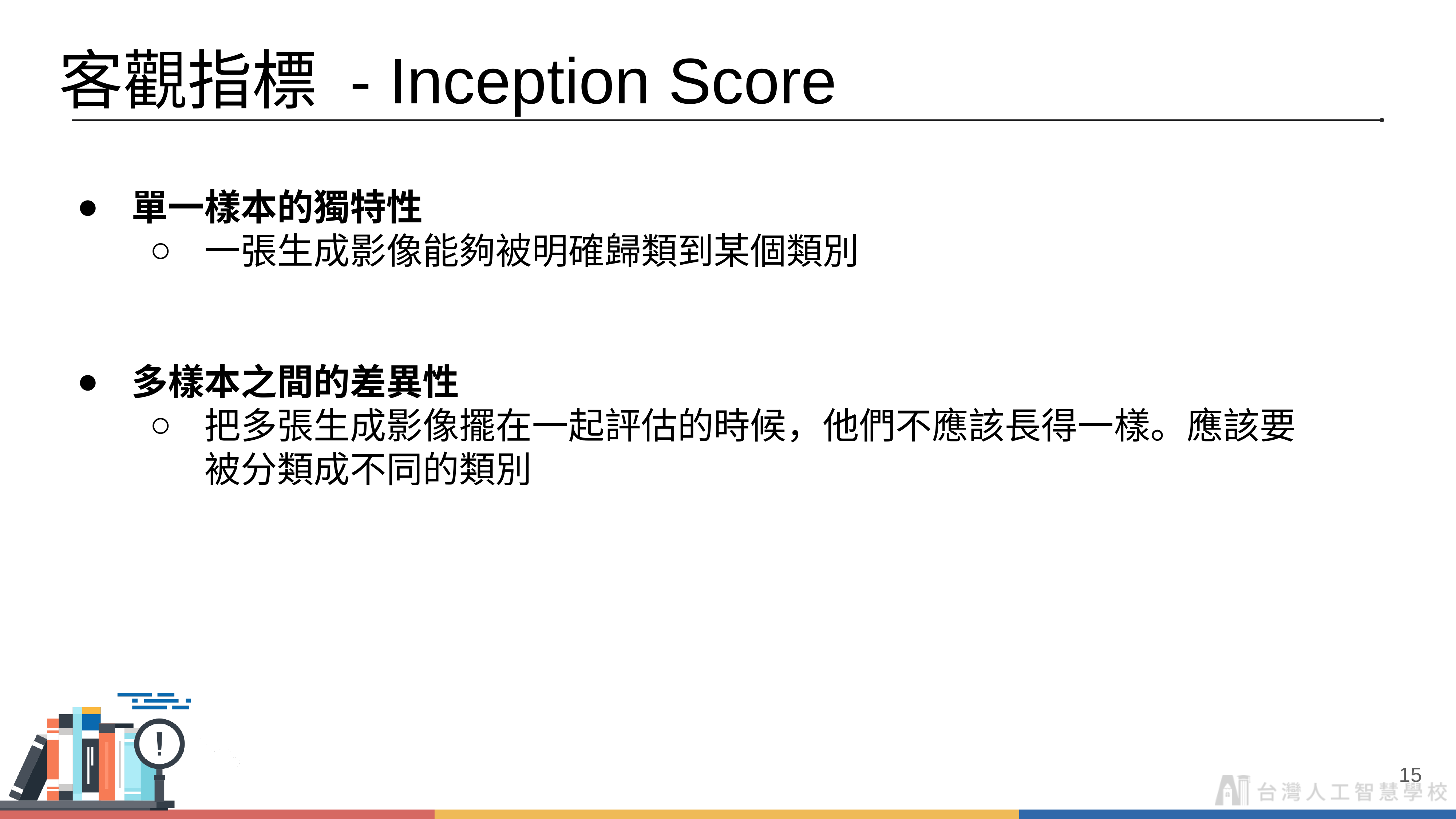

# 客觀指標 - Inception Score
單一樣本的獨特性
一張生成影像能夠被明確歸類到某個類別

多樣本之間的差異性
把多張生成影像擺在一起評估的時候，他們不應該長得一樣。應該要被分類成不同的類別
15